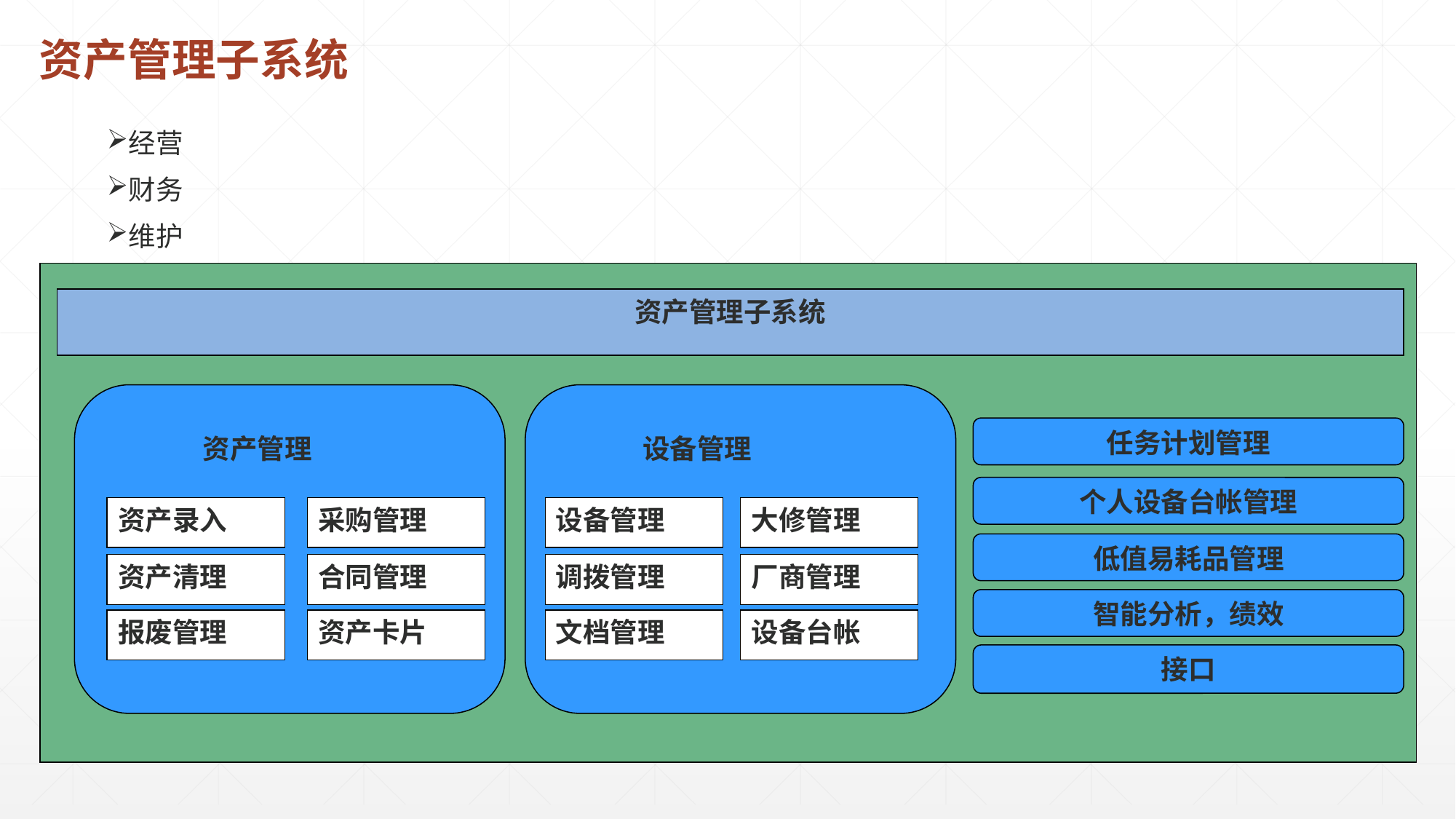

# 资产管理子系统
经营
财务
维护

资产管理子系统

任务计划管理
资产管理
设备管理
个人设备台帐管理
资产录入
采购管理
设备管理
大修管理
低值易耗品管理

资产清理
合同管理
调拨管理
厂商管理
智能分析，绩效

报废管理
资产卡片
文档管理
设备台帐
接口